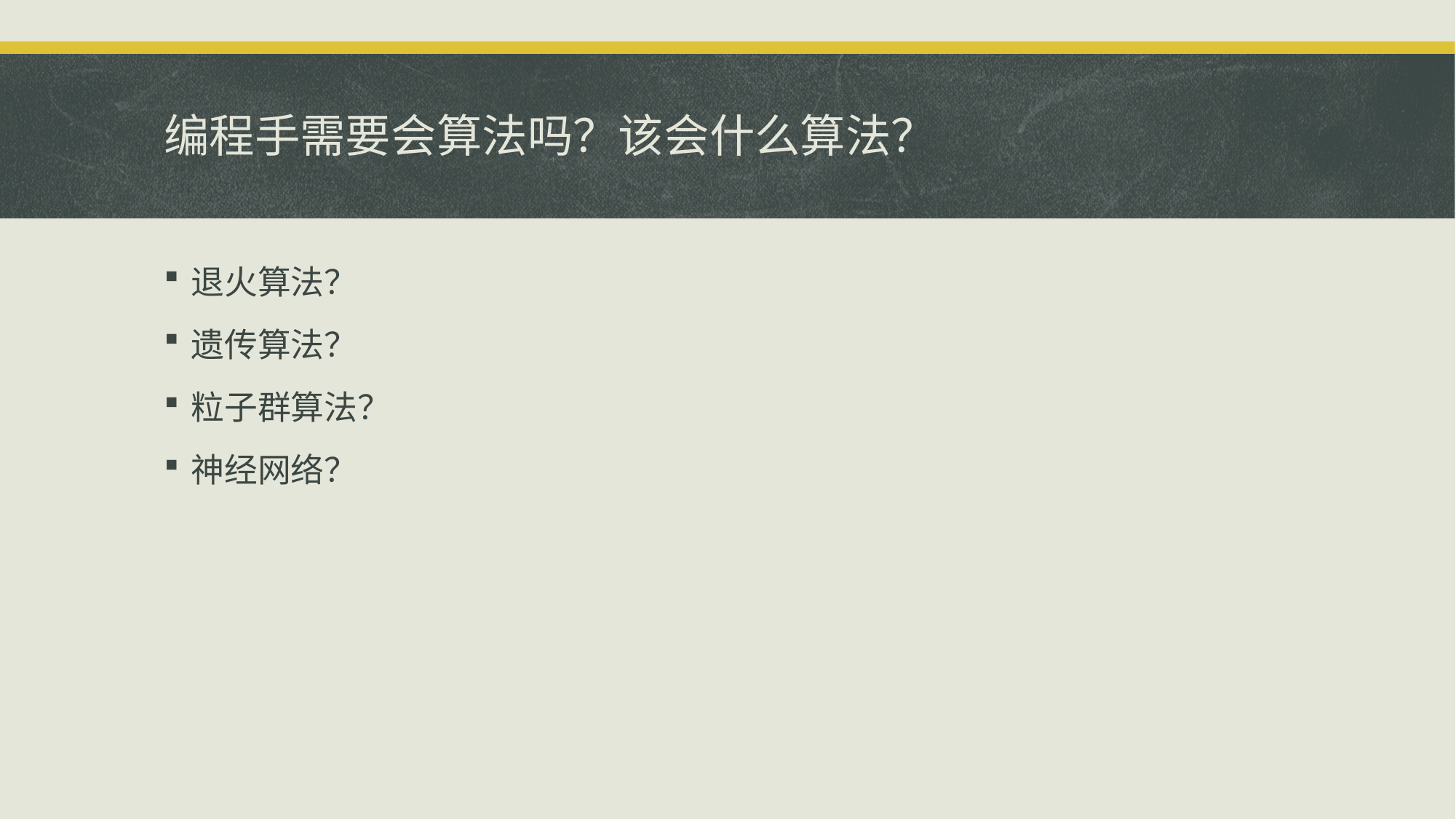

# 编程手需要会算法吗？该会什么算法？
退火算法？
遗传算法？
粒子群算法？
神经网络？